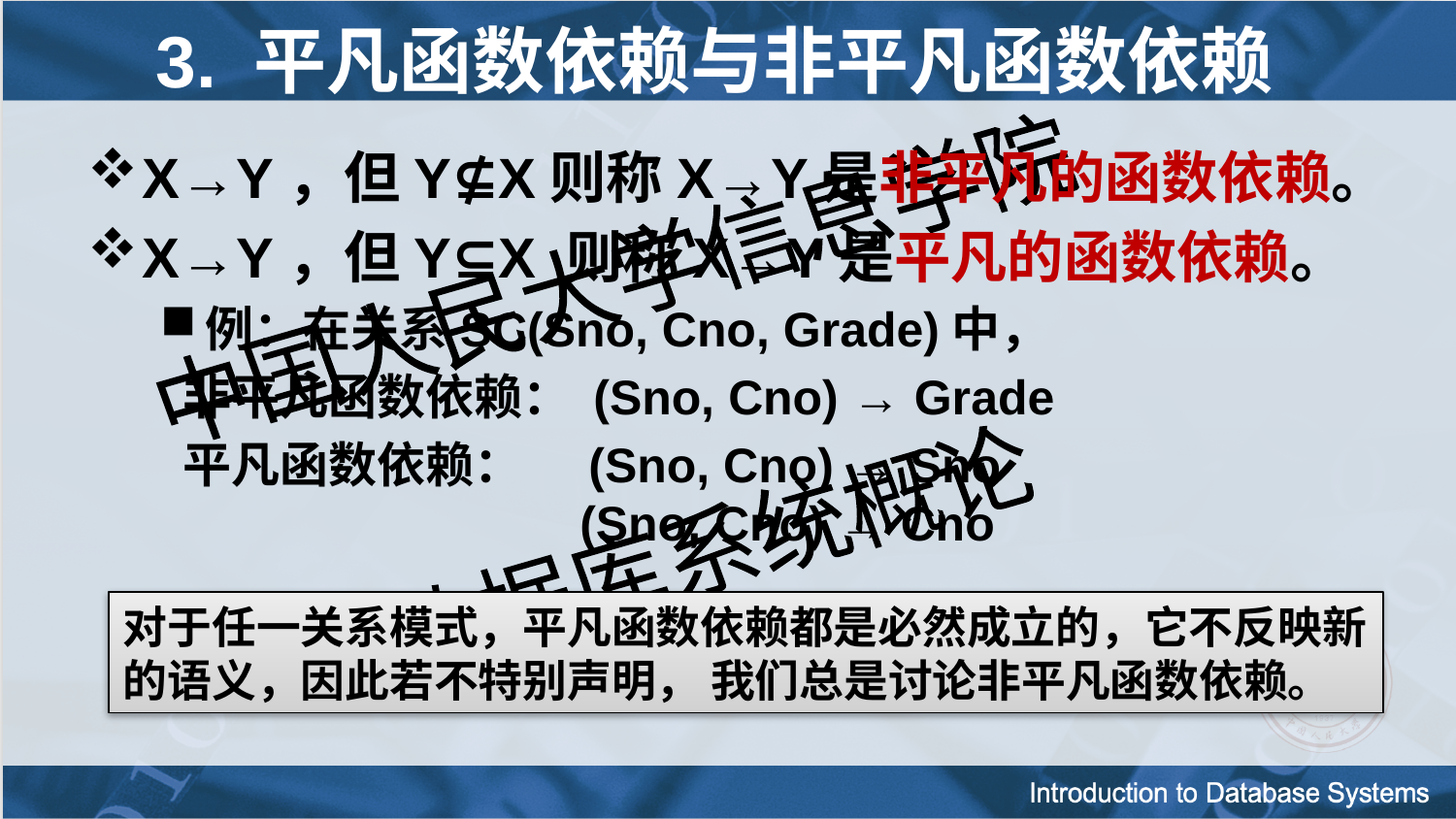

# 3. 平凡函数依赖与非平凡函数依赖
X→Y，但Y⊈X则称X→Y是非平凡的函数依赖。
X→Y，但Y⊆X 则称X→Y是平凡的函数依赖。
例：在关系SC(Sno, Cno, Grade)中，
 非平凡函数依赖： (Sno, Cno) → Grade
 平凡函数依赖：     (Sno, Cno) → Sno
                               (Sno, Cno) → Cno

对于任一关系模式，平凡函数依赖都是必然成立的，它不反映新的语义，因此若不特别声明， 我们总是讨论非平凡函数依赖。